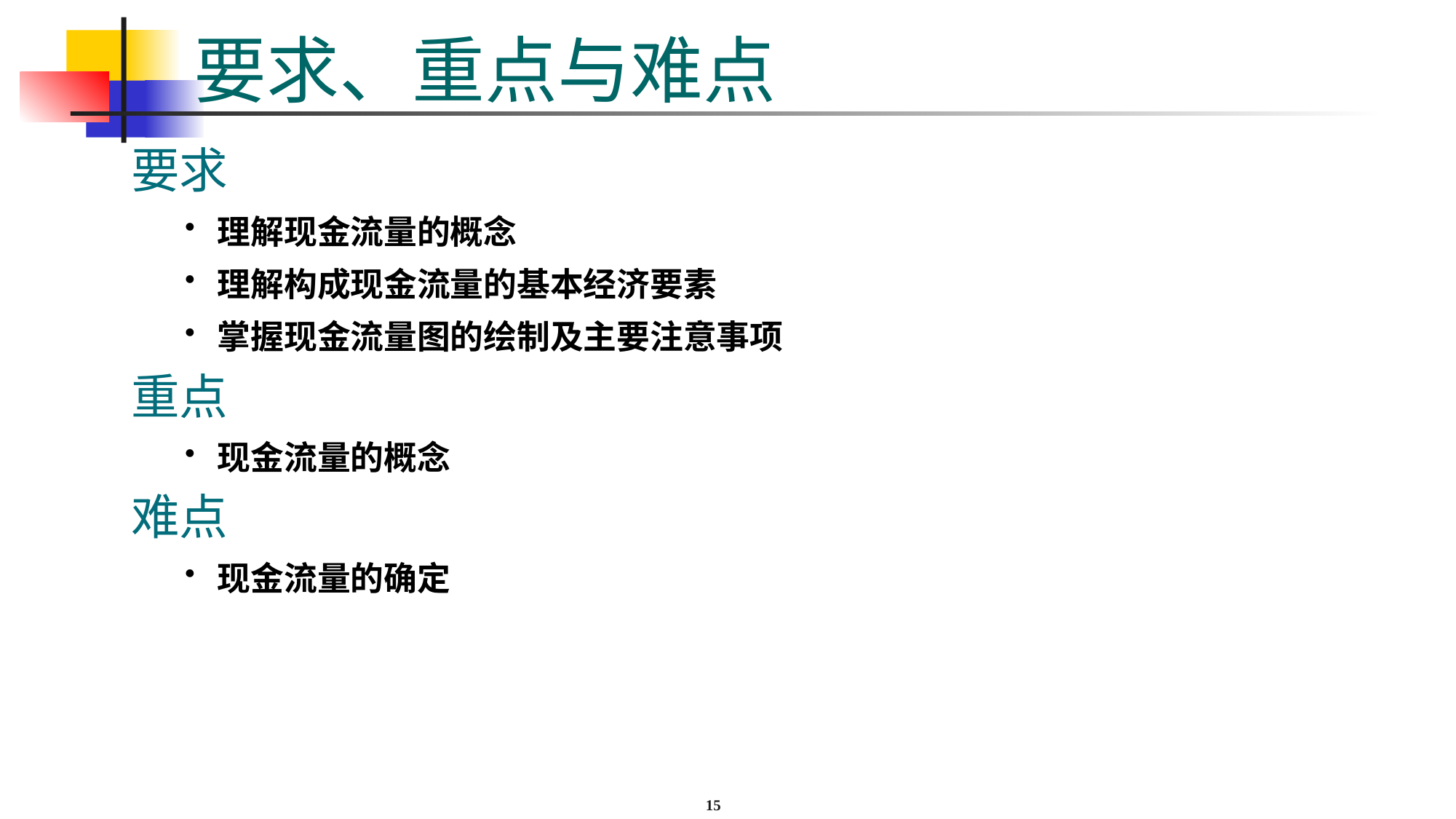

# 要求、重点与难点
要求
理解现金流量的概念
理解构成现金流量的基本经济要素
掌握现金流量图的绘制及主要注意事项
重点
现金流量的概念
难点
现金流量的确定
15